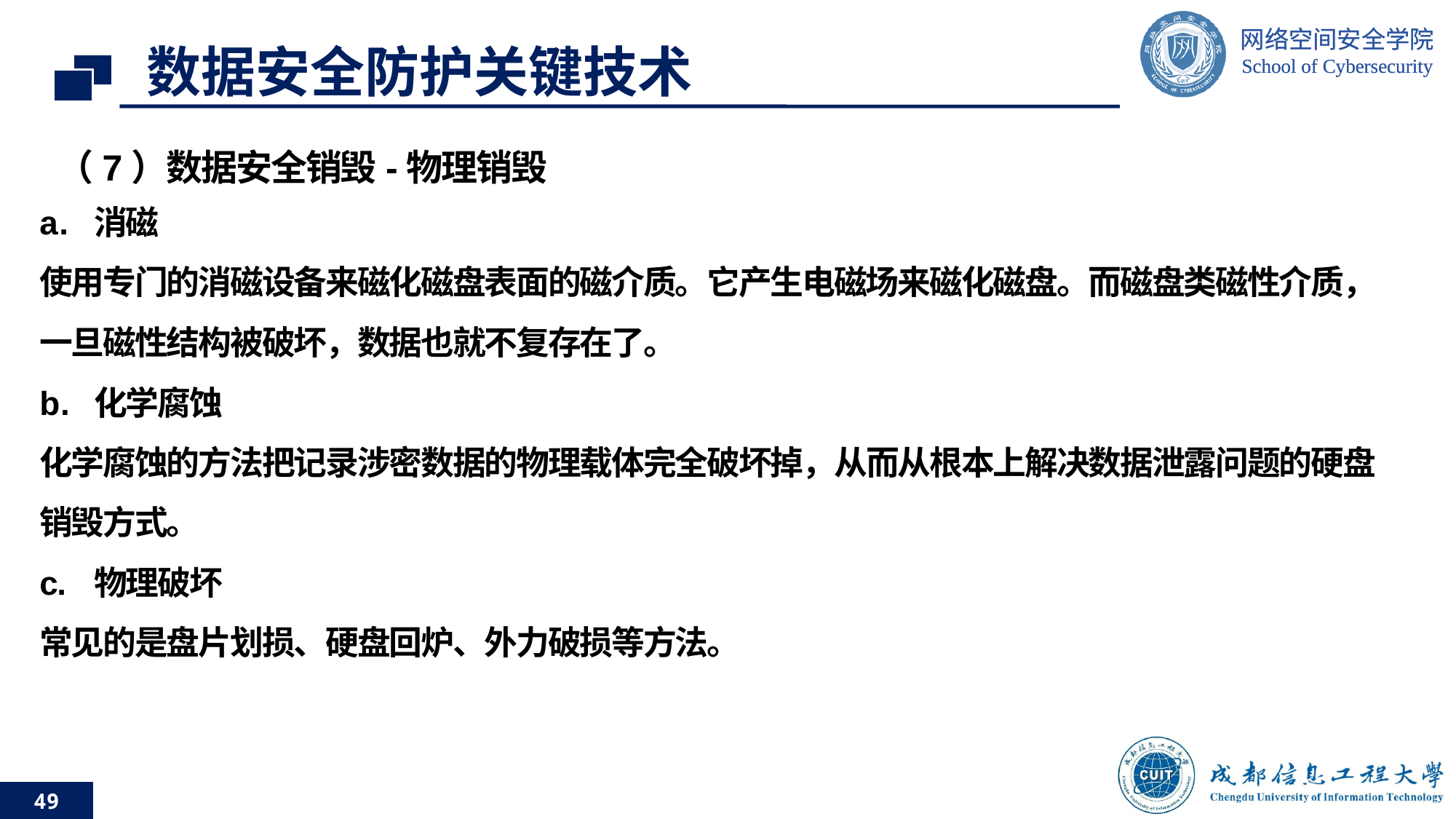

数据安全防护关键技术
（7）数据安全销毁-物理销毁
消磁
使用专门的消磁设备来磁化磁盘表面的磁介质。它产生电磁场来磁化磁盘。而磁盘类磁性介质，一旦磁性结构被破坏，数据也就不复存在了。
化学腐蚀
化学腐蚀的方法把记录涉密数据的物理载体完全破坏掉，从而从根本上解决数据泄露问题的硬盘销毁方式。
物理破坏
常见的是盘片划损、硬盘回炉、外力破损等方法。
49